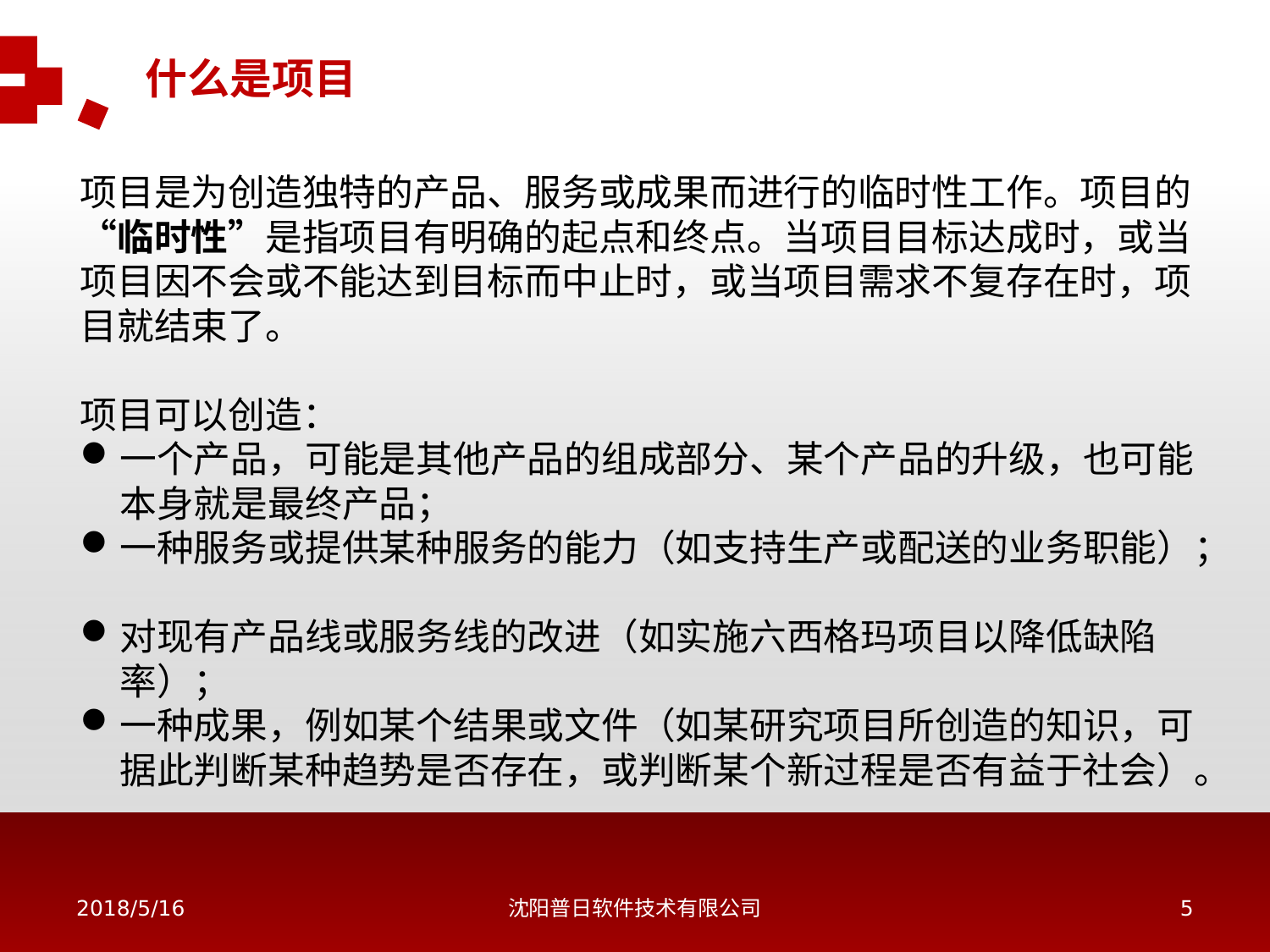

什么是项目
项目是为创造独特的产品、服务或成果而进行的临时性工作。项目的“临时性”是指项目有明确的起点和终点。当项目目标达成时，或当项目因不会或不能达到目标而中止时，或当项目需求不复存在时，项目就结束了。

项目可以创造：
一个产品，可能是其他产品的组成部分、某个产品的升级，也可能本身就是最终产品；
一种服务或提供某种服务的能力（如支持生产或配送的业务职能）；
对现有产品线或服务线的改进（如实施六西格玛项目以降低缺陷率）；
一种成果，例如某个结果或文件（如某研究项目所创造的知识，可据此判断某种趋势是否存在，或判断某个新过程是否有益于社会）。
2018/5/16
沈阳普日软件技术有限公司
5